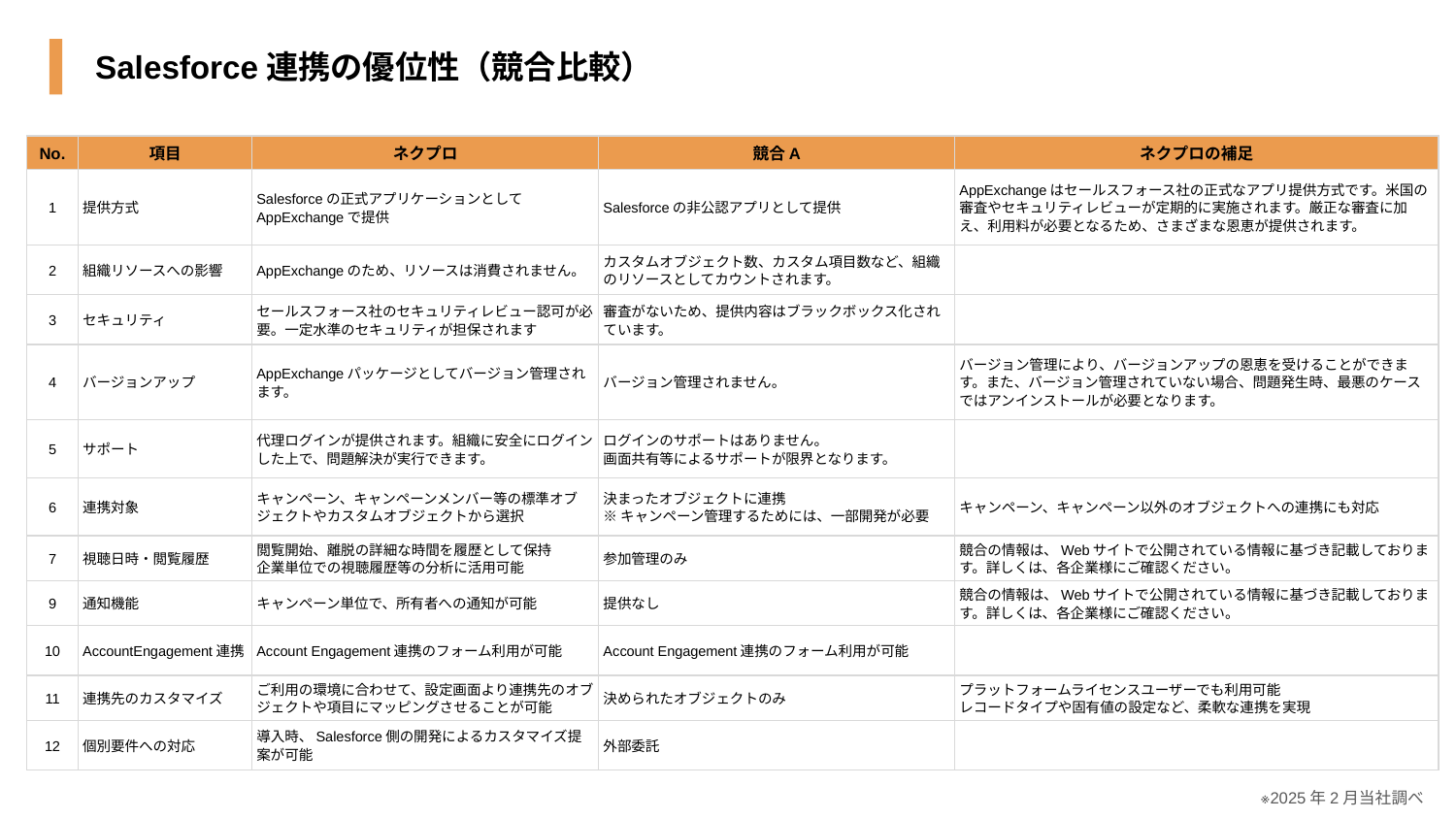

Salesforce連携の優位性（競合比較）

| No. | 項目 | ネクプロ | 競合A | ネクプロの補足 |
| --- | --- | --- | --- | --- |
| 1 | 提供方式 | Salesforceの正式アプリケーションとしてAppExchangeで提供 | Salesforceの非公認アプリとして提供 | AppExchangeはセールスフォース社の正式なアプリ提供方式です。米国の審査やセキュリティレビューが定期的に実施されます。厳正な審査に加え、利用料が必要となるため、さまざまな恩恵が提供されます。 |
| 2 | 組織リソースへの影響 | AppExchangeのため、リソースは消費されません。 | カスタムオブジェクト数、カスタム項目数など、組織のリソースとしてカウントされます。 |  |
| 3 | セキュリティ | セールスフォース社のセキュリティレビュー認可が必要。一定水準のセキュリティが担保されます | 審査がないため、提供内容はブラックボックス化されています。 |  |
| 4 | バージョンアップ | AppExchangeパッケージとしてバージョン管理されます。 | バージョン管理されません。 | バージョン管理により、バージョンアップの恩恵を受けることができます。また、バージョン管理されていない場合、問題発生時、最悪のケースではアンインストールが必要となります。 |
| 5 | サポート | 代理ログインが提供されます。組織に安全にログインした上で、問題解決が実行できます。 | ログインのサポートはありません。 画面共有等によるサポートが限界となります。 |  |
| 6 | 連携対象 | キャンペーン、キャンペーンメンバー等の標準オブジェクトやカスタムオブジェクトから選択 | 決まったオブジェクトに連携 ※キャンペーン管理するためには、一部開発が必要 | キャンペーン、キャンペーン以外のオブジェクトへの連携にも対応 |
| 7 | 視聴日時・閲覧履歴 | 閲覧開始、離脱の詳細な時間を履歴として保持 企業単位での視聴履歴等の分析に活用可能 | 参加管理のみ | 競合の情報は、Webサイトで公開されている情報に基づき記載しております。詳しくは、各企業様にご確認ください。 |
| 9 | 通知機能 | キャンペーン単位で、所有者への通知が可能 | 提供なし | 競合の情報は、Webサイトで公開されている情報に基づき記載しております。詳しくは、各企業様にご確認ください。 |
| 10 | AccountEngagement連携 | Account Engagement連携のフォーム利用が可能 | Account Engagement連携のフォーム利用が可能 |  |
| 11 | 連携先のカスタマイズ | ご利用の環境に合わせて、設定画面より連携先のオブジェクトや項目にマッピングさせることが可能 | 決められたオブジェクトのみ | プラットフォームライセンスユーザーでも利用可能 レコードタイプや固有値の設定など、柔軟な連携を実現 |
| 12 | 個別要件への対応 | 導入時、Salesforce側の開発によるカスタマイズ提案が可能 | 外部委託 |  |
※2025年2月当社調べ